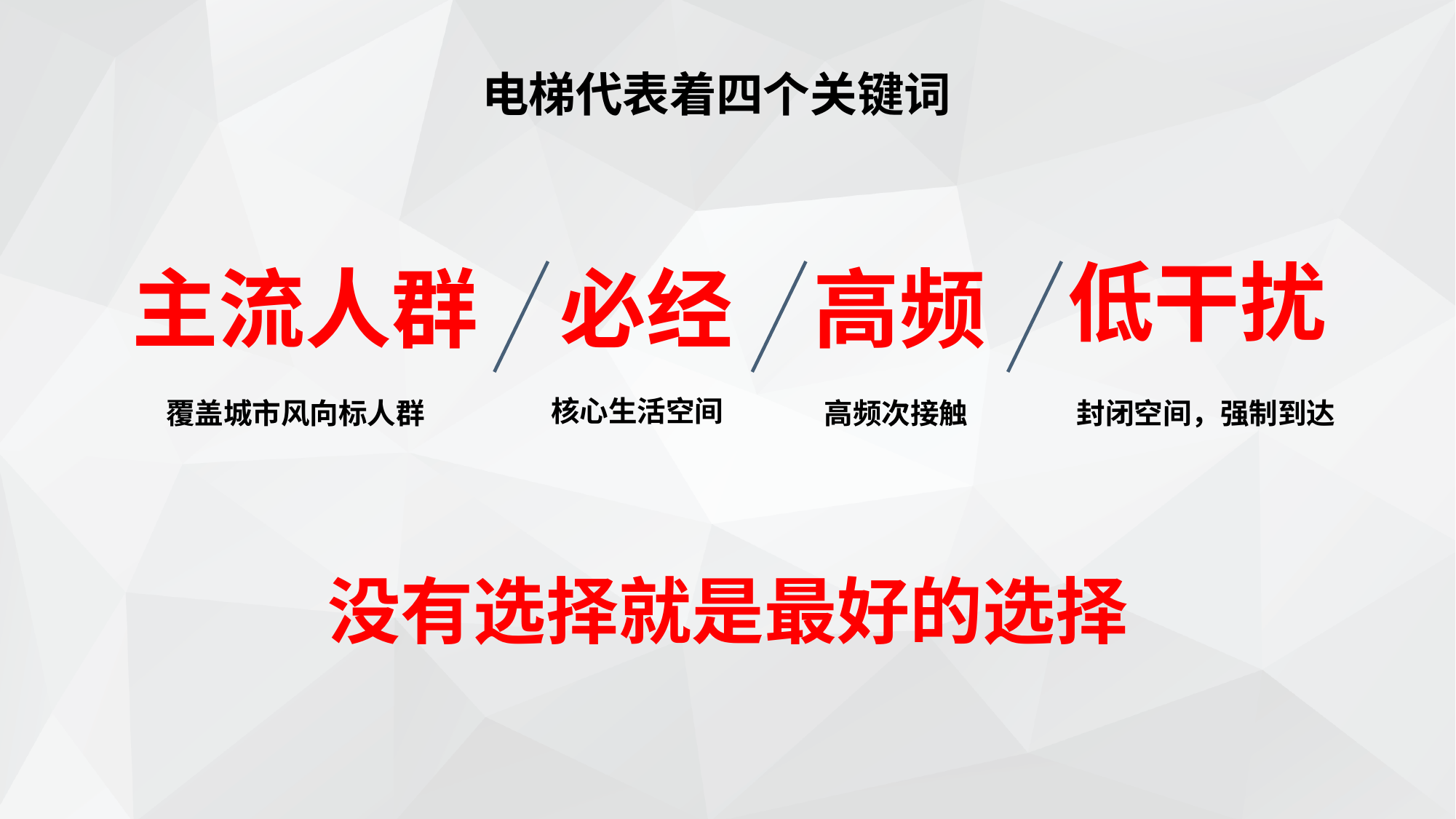

电梯代表着四个关键词
低干扰
主流人群
必经
高频
核心生活空间
覆盖城市风向标人群
高频次接触
封闭空间，强制到达
没有选择就是最好的选择